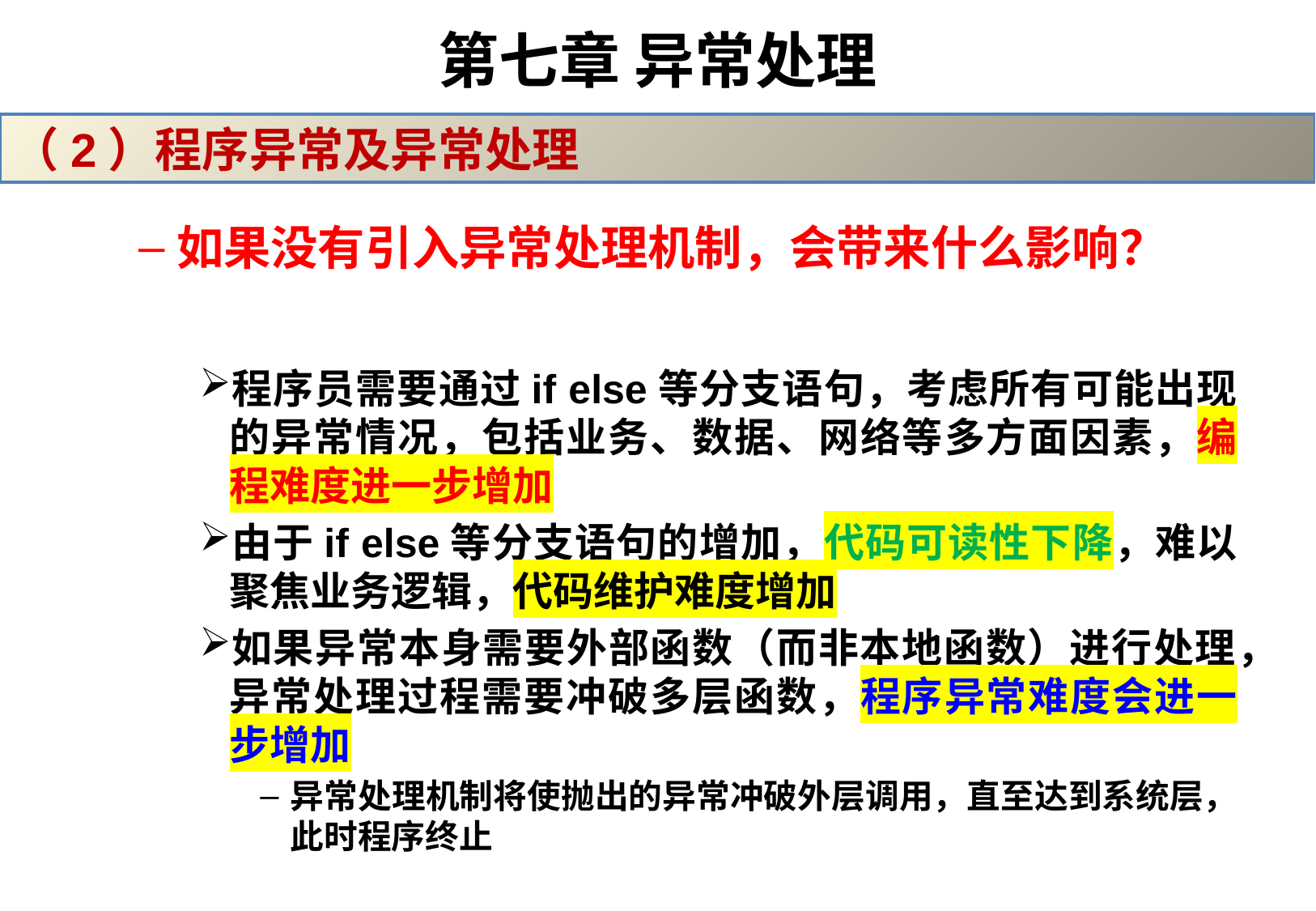

# 第七章 异常处理
（2）程序异常及异常处理
如果没有引入异常处理机制，会带来什么影响？

程序员需要通过if else等分支语句，考虑所有可能出现的异常情况，包括业务、数据、网络等多方面因素，编程难度进一步增加
由于if else等分支语句的增加，代码可读性下降，难以聚焦业务逻辑，代码维护难度增加
如果异常本身需要外部函数（而非本地函数）进行处理，异常处理过程需要冲破多层函数，程序异常难度会进一步增加
异常处理机制将使抛出的异常冲破外层调用，直至达到系统层，此时程序终止